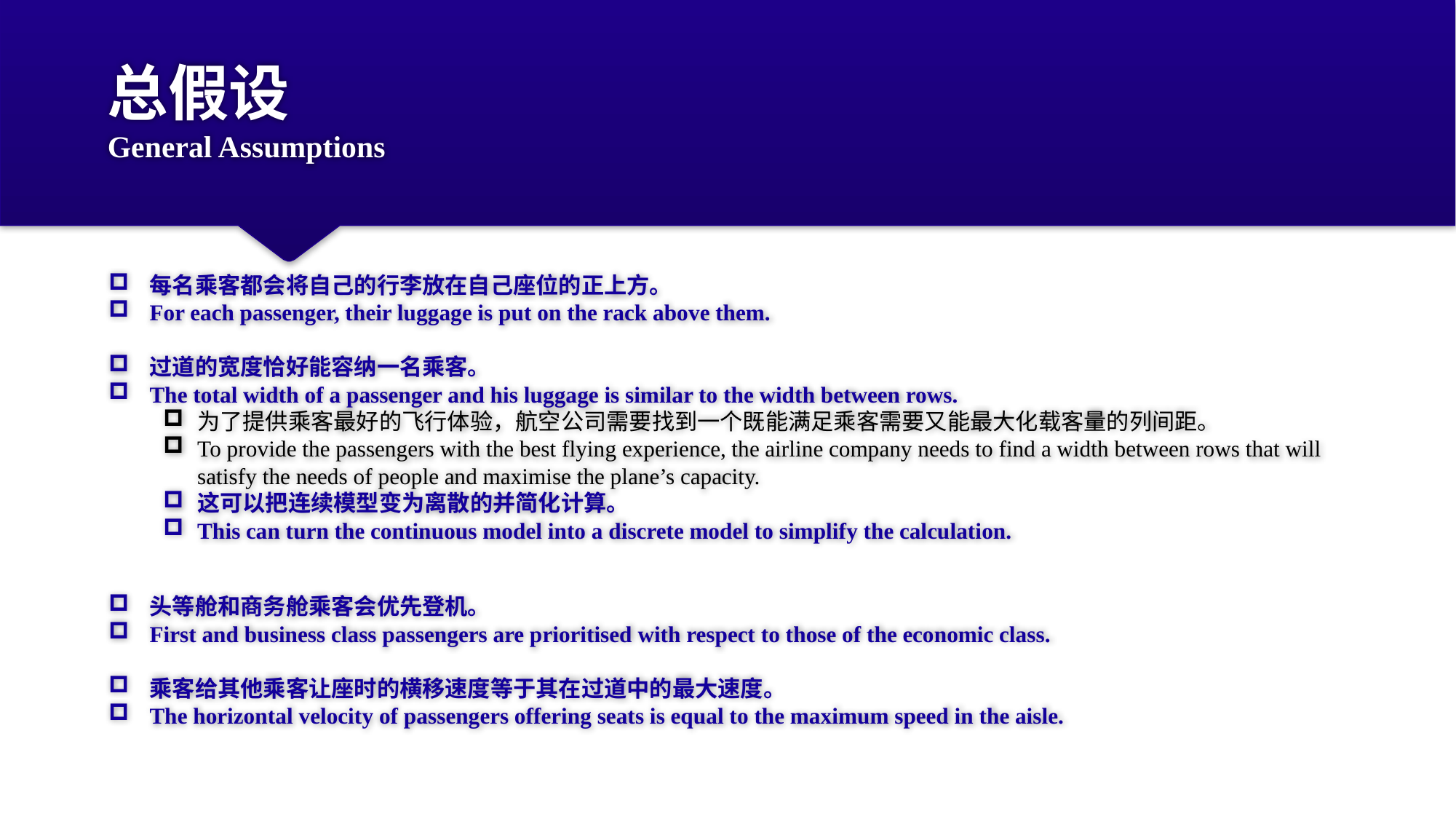

# 总假设 General Assumptions
每名乘客都会将自己的行李放在自己座位的正上方。
For each passenger, their luggage is put on the rack above them.

过道的宽度恰好能容纳一名乘客。
The total width of a passenger and his luggage is similar to the width between rows.
为了提供乘客最好的飞行体验，航空公司需要找到一个既能满足乘客需要又能最大化载客量的列间距。
To provide the passengers with the best flying experience, the airline company needs to find a width between rows that will satisfy the needs of people and maximise the plane’s capacity.
这可以把连续模型变为离散的并简化计算。
This can turn the continuous model into a discrete model to simplify the calculation.

头等舱和商务舱乘客会优先登机。
First and business class passengers are prioritised with respect to those of the economic class.

乘客给其他乘客让座时的横移速度等于其在过道中的最大速度。
The horizontal velocity of passengers offering seats is equal to the maximum speed in the aisle.